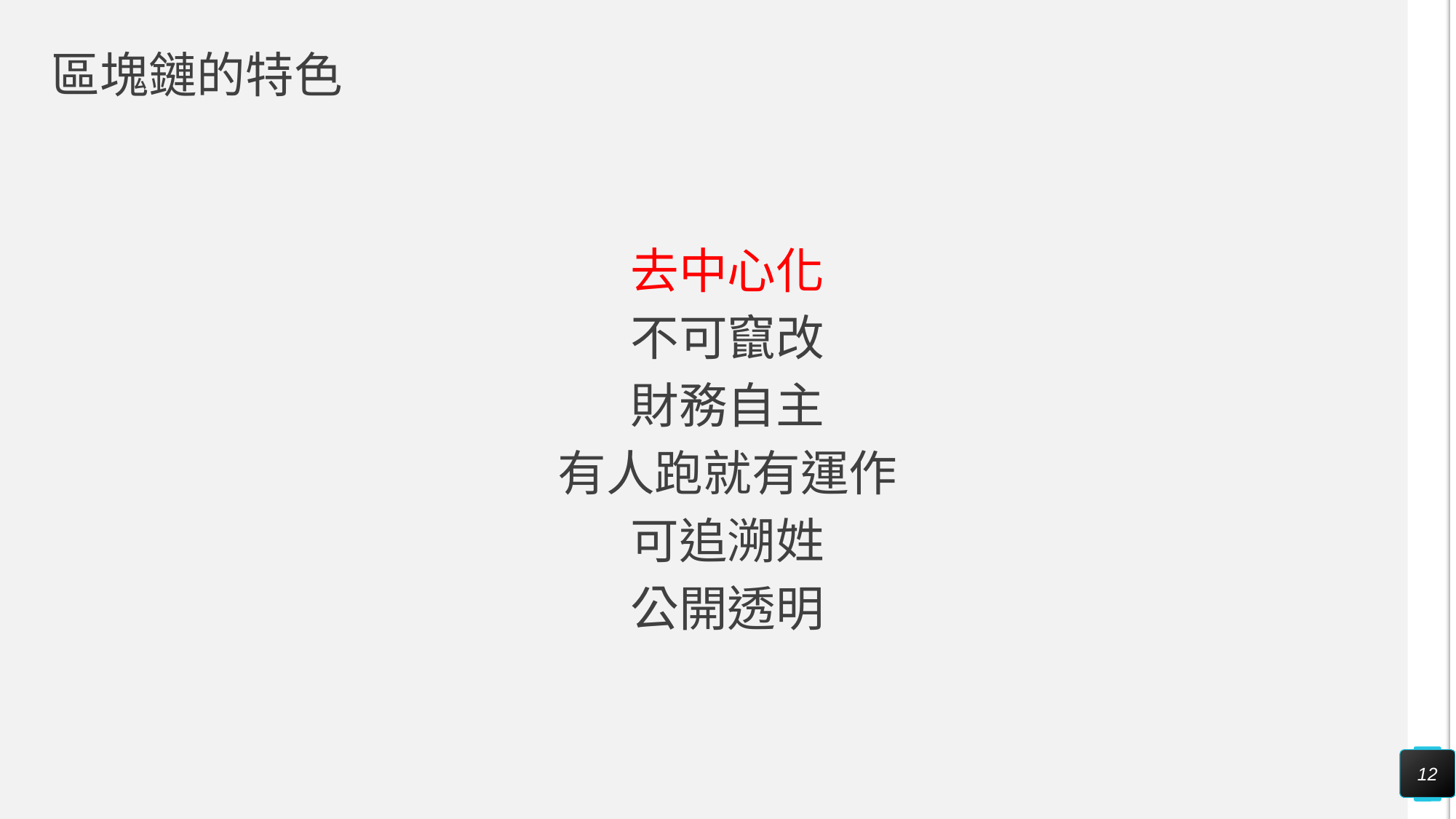

# 區塊鏈的特色
去中心化
不可竄改
財務自主
有人跑就有運作
可追溯姓
公開透明
12